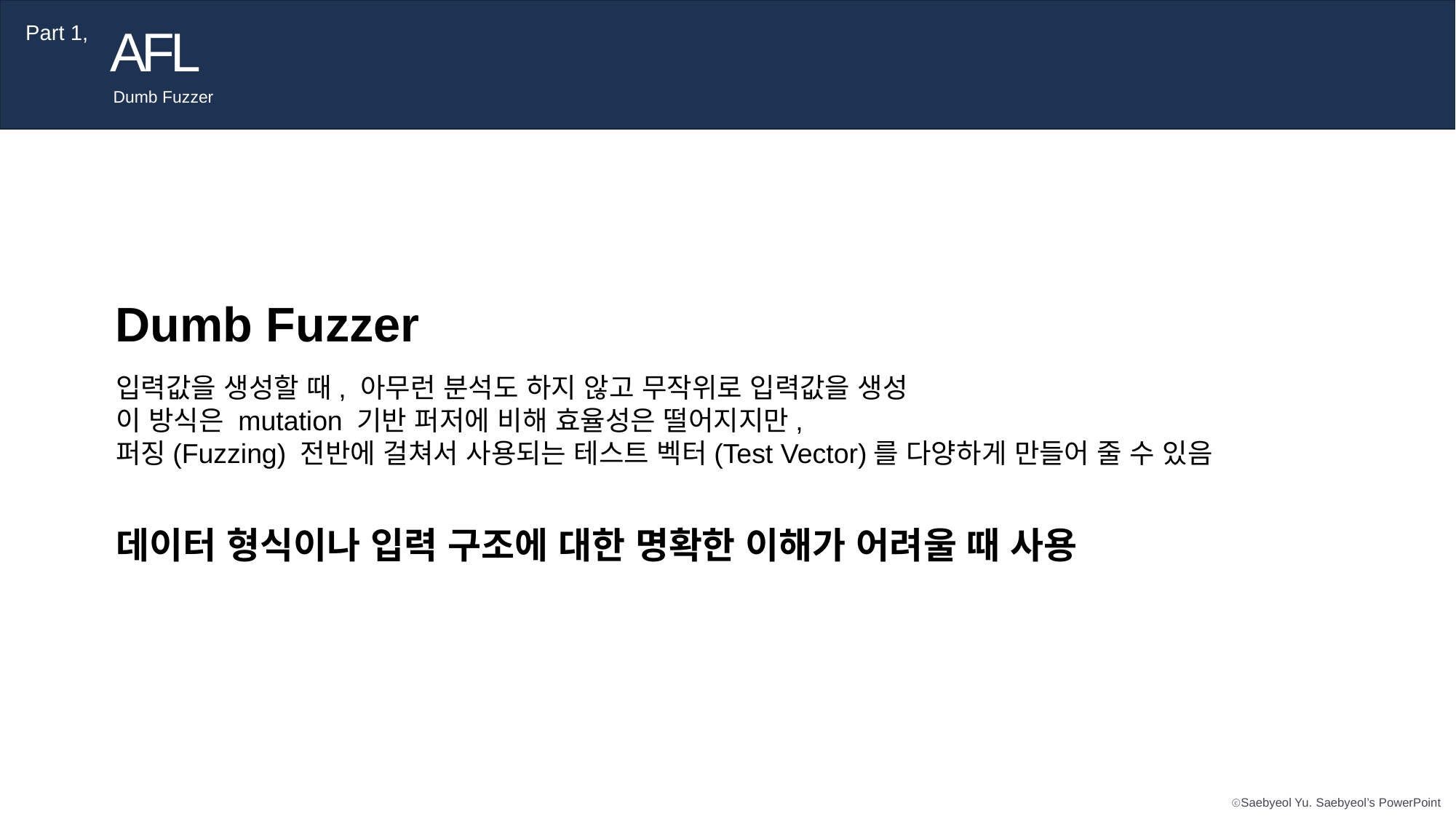

AFL
Part 1,
Dumb Fuzzer
Dumb Fuzzer
입력값을 생성할 때, 아무런 분석도 하지 않고 무작위로 입력값을 생성
이 방식은 mutation 기반 퍼저에 비해 효율성은 떨어지지만,
퍼징(Fuzzing) 전반에 걸쳐서 사용되는 테스트 벡터(Test Vector)를 다양하게 만들어 줄 수 있음
데이터 형식이나 입력 구조에 대한 명확한 이해가 어려울 때 사용